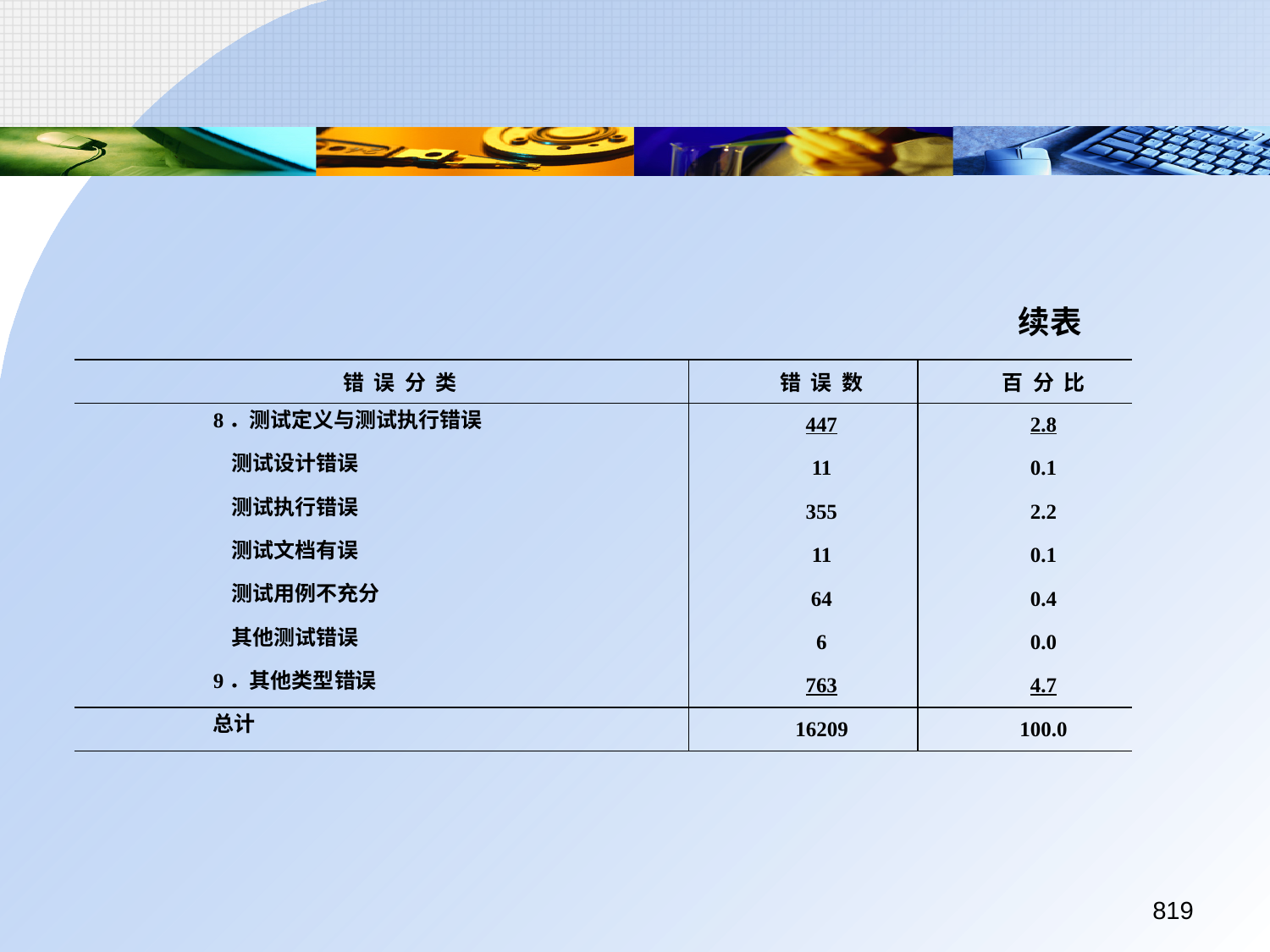

续表
| 错 误 分 类 | 错 误 数 | 百 分 比 |
| --- | --- | --- |
| 8．测试定义与测试执行错误 | 447 | 2.8 |
| 测试设计错误 | 11 | 0.1 |
| 测试执行错误 | 355 | 2.2 |
| 测试文档有误 | 11 | 0.1 |
| 测试用例不充分 | 64 | 0.4 |
| 其他测试错误 | 6 | 0.0 |
| 9．其他类型错误 | 763 | 4.7 |
| 总计 | 16209 | 100.0 |
819